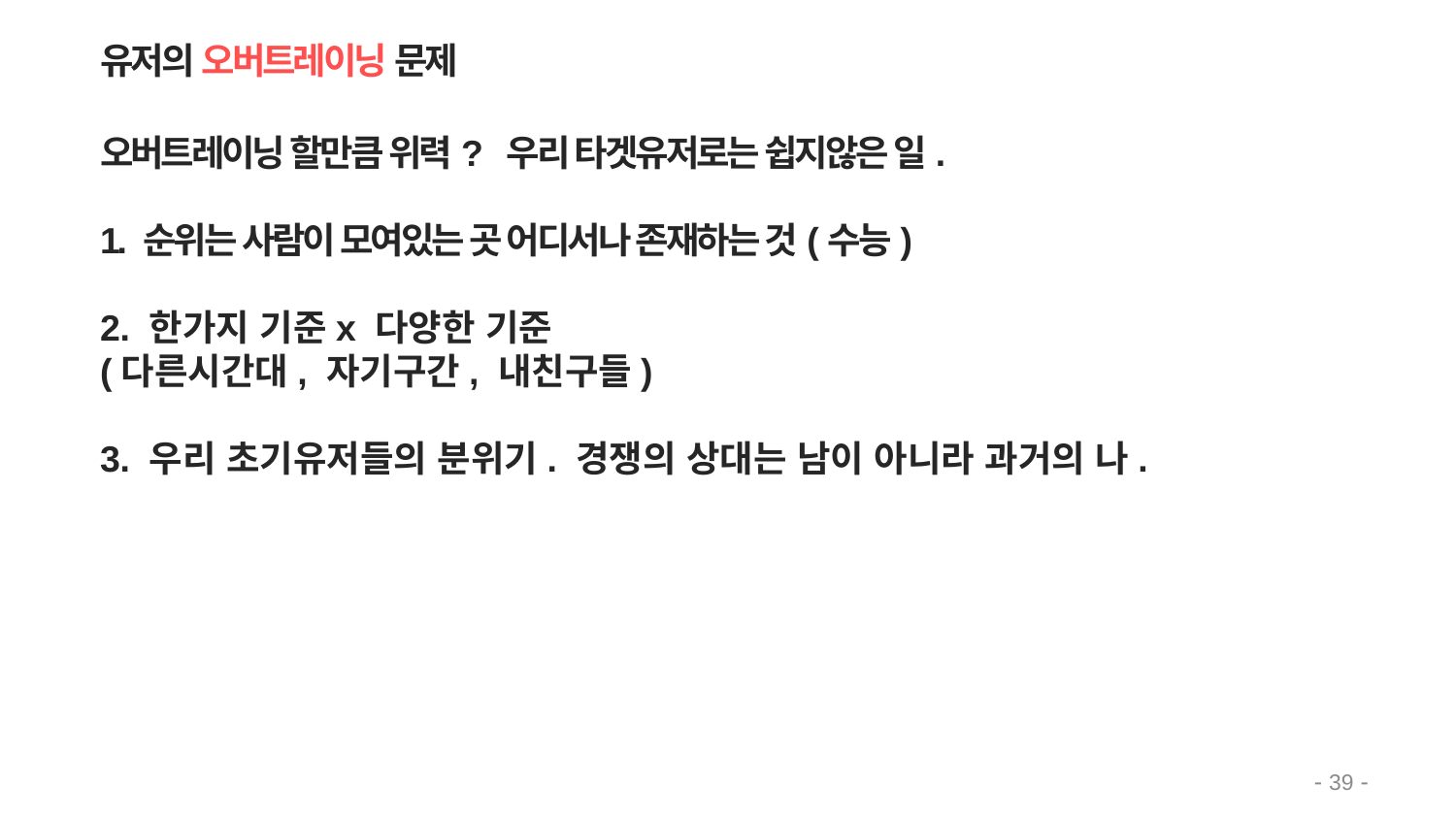

유저의 오버트레이닝 문제
오버트레이닝 할만큼 위력?  우리 타겟유저로는 쉽지않은 일.

1. 순위는 사람이 모여있는 곳 어디서나 존재하는 것(수능)

2. 한가지 기준x 다양한 기준
(다른시간대, 자기구간, 내친구들)

3. 우리 초기유저들의 분위기. 경쟁의 상대는 남이 아니라 과거의 나.
- 39 -